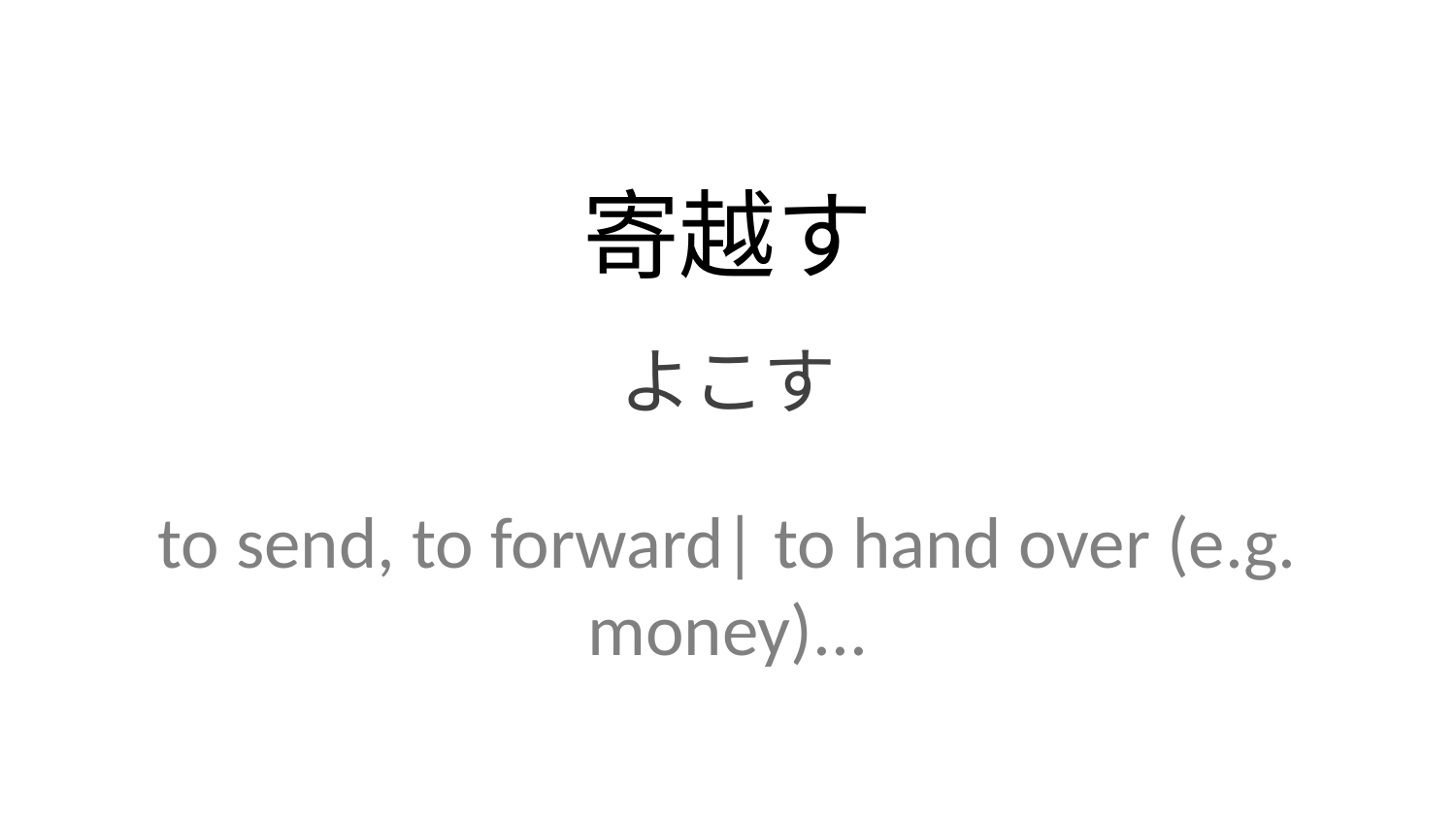

寄越す

よこす
to send, to forward| to hand over (e.g. money)...